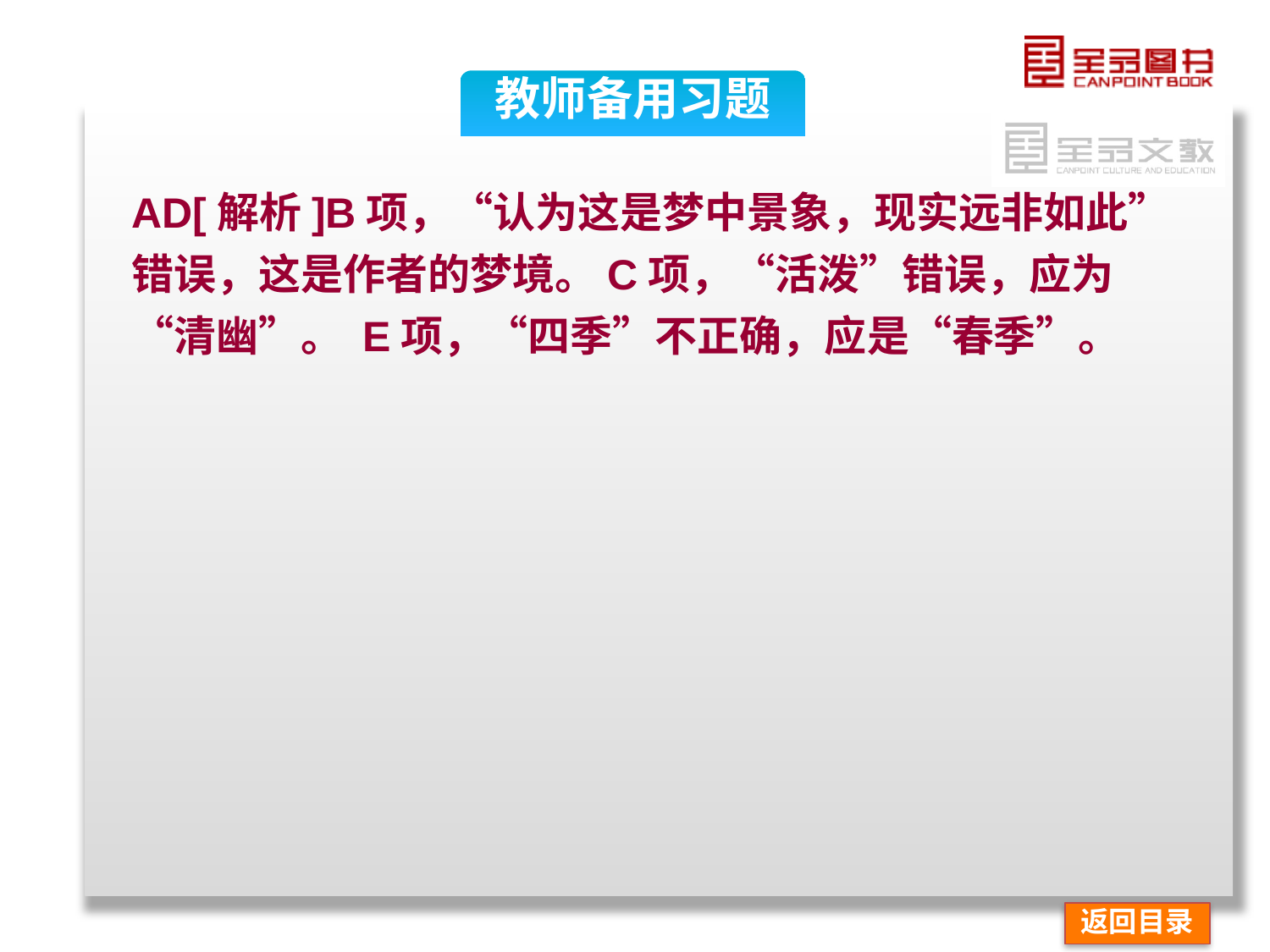

教师备用习题
AD[解析]B项，“认为这是梦中景象，现实远非如此”错误，这是作者的梦境。C项，“活泼”错误，应为“清幽”。 E项，“四季”不正确，应是“春季”。
返回目录